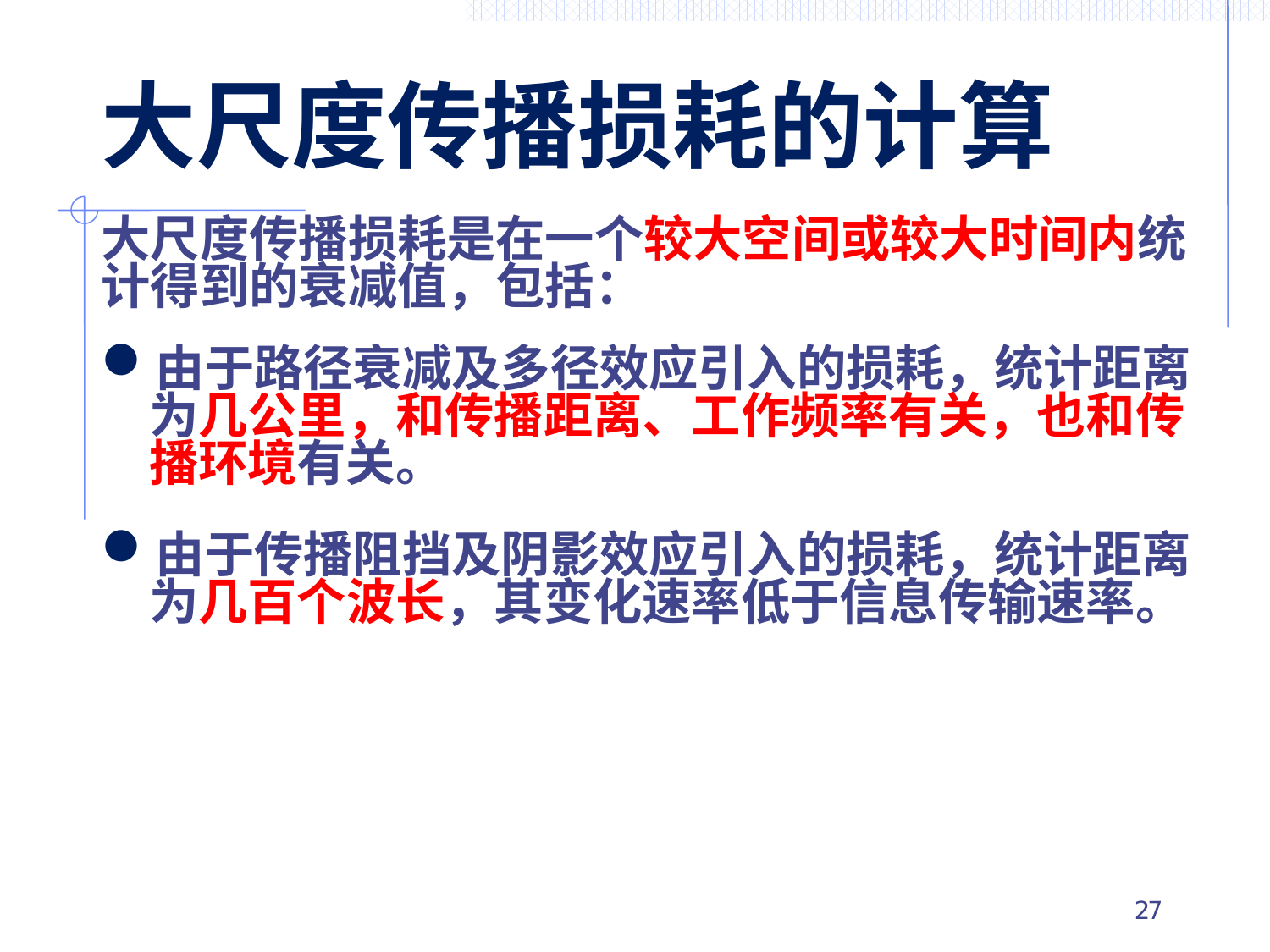

# 大尺度传播损耗的计算
大尺度传播损耗是在一个较大空间或较大时间内统计得到的衰减值，包括：
由于路径衰减及多径效应引入的损耗，统计距离为几公里，和传播距离、工作频率有关，也和传播环境有关。
由于传播阻挡及阴影效应引入的损耗，统计距离为几百个波长，其变化速率低于信息传输速率。

27